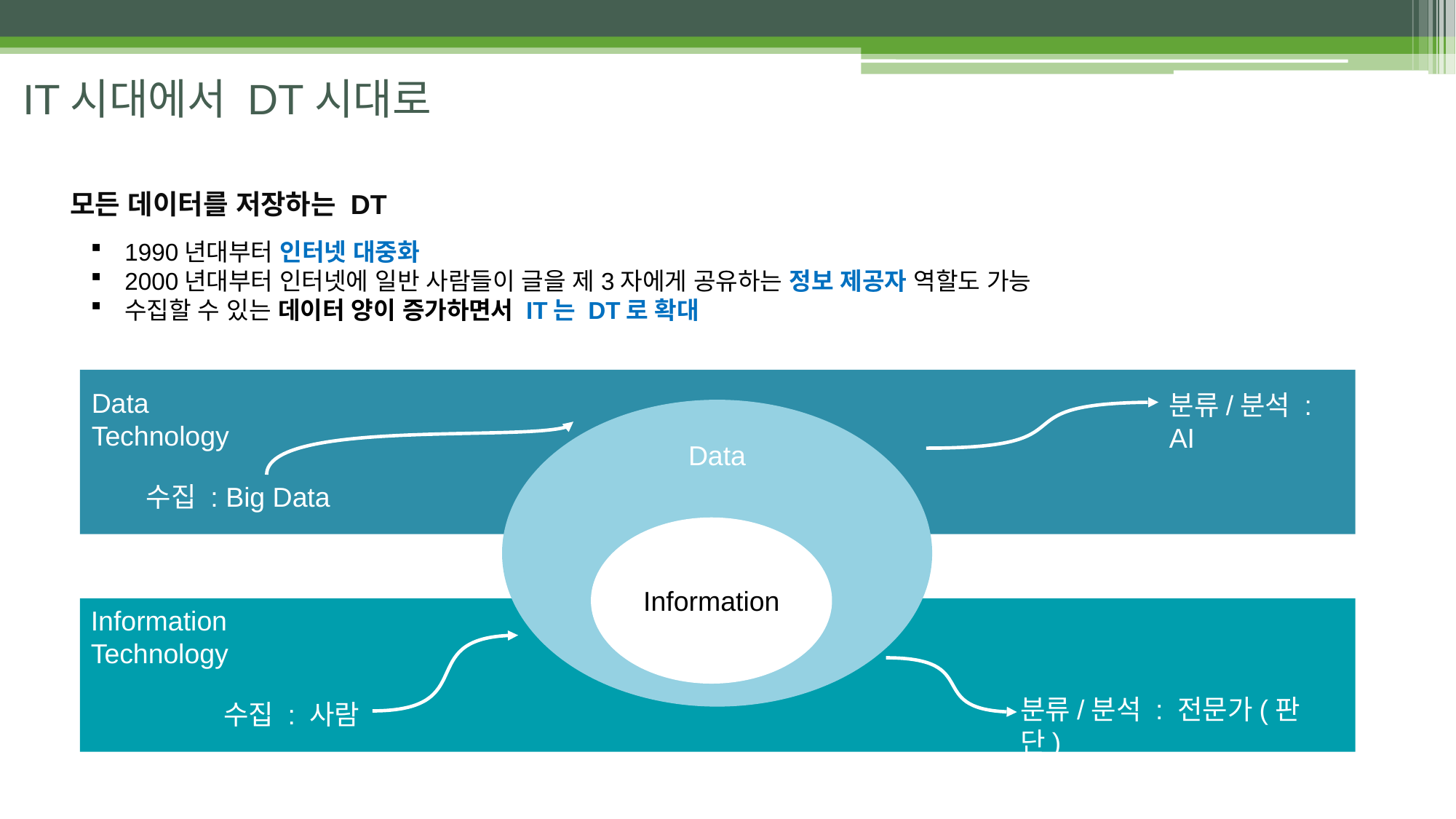

# IT시대에서 DT시대로
모든 데이터를 저장하는 DT
1990년대부터 인터넷 대중화
2000년대부터 인터넷에 일반 사람들이 글을 제3자에게 공유하는 정보 제공자 역할도 가능
수집할 수 있는 데이터 양이 증가하면서 IT는 DT로 확대

Data Technology
분류/분석 : AI

Data

수집 : Big Data
Information

Information Technology
분류/분석 : 전문가(판단)
수집 : 사람